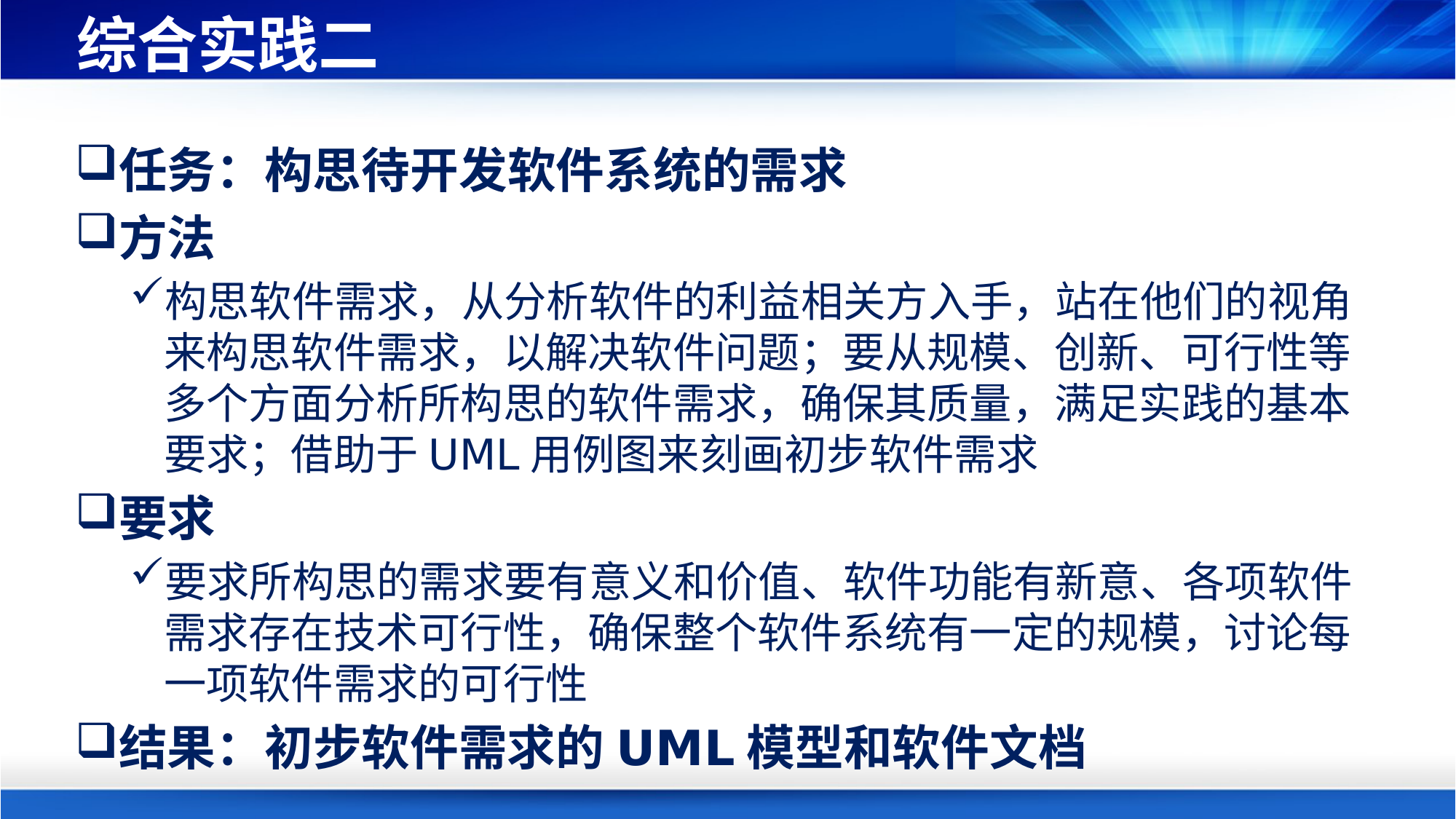

# 综合实践二
任务：构思待开发软件系统的需求
方法
构思软件需求，从分析软件的利益相关方入手，站在他们的视角来构思软件需求，以解决软件问题；要从规模、创新、可行性等多个方面分析所构思的软件需求，确保其质量，满足实践的基本要求；借助于UML用例图来刻画初步软件需求
要求
要求所构思的需求要有意义和价值、软件功能有新意、各项软件需求存在技术可行性，确保整个软件系统有一定的规模，讨论每一项软件需求的可行性
结果：初步软件需求的UML模型和软件文档